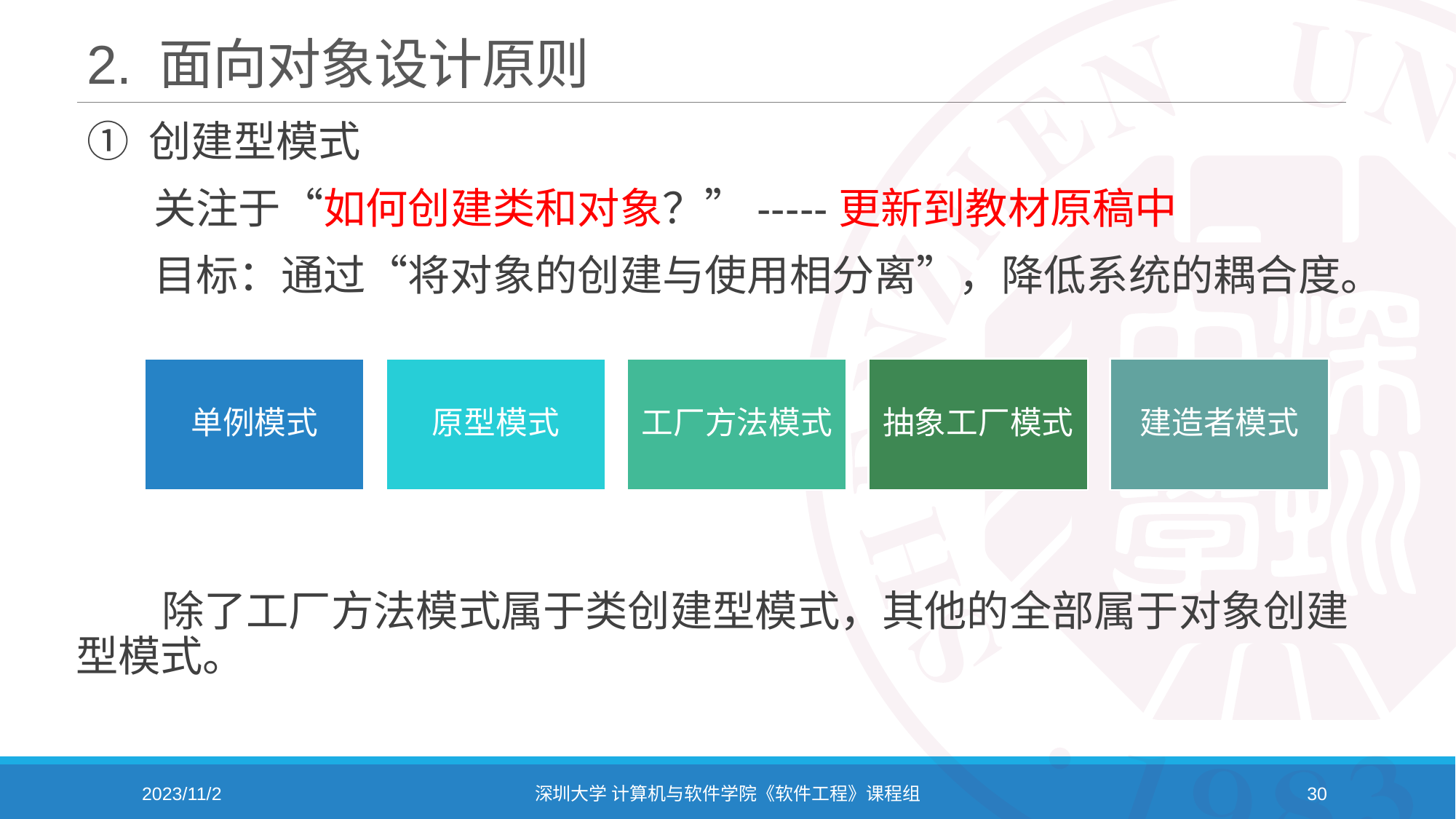

# 2. 面向对象设计原则
① 创建型模式
      关注于“如何创建类和对象？”-----更新到教材原稿中
      目标：通过“将对象的创建与使用相分离”，降低系统的耦合度。

        除了工厂方法模式属于类创建型模式，其他的全部属于对象创建型模式。

单例模式
原型模式
工厂方法模式
抽象工厂模式
建造者模式
2023/11/2
深圳大学 计算机与软件学院《软件工程》课程组
30